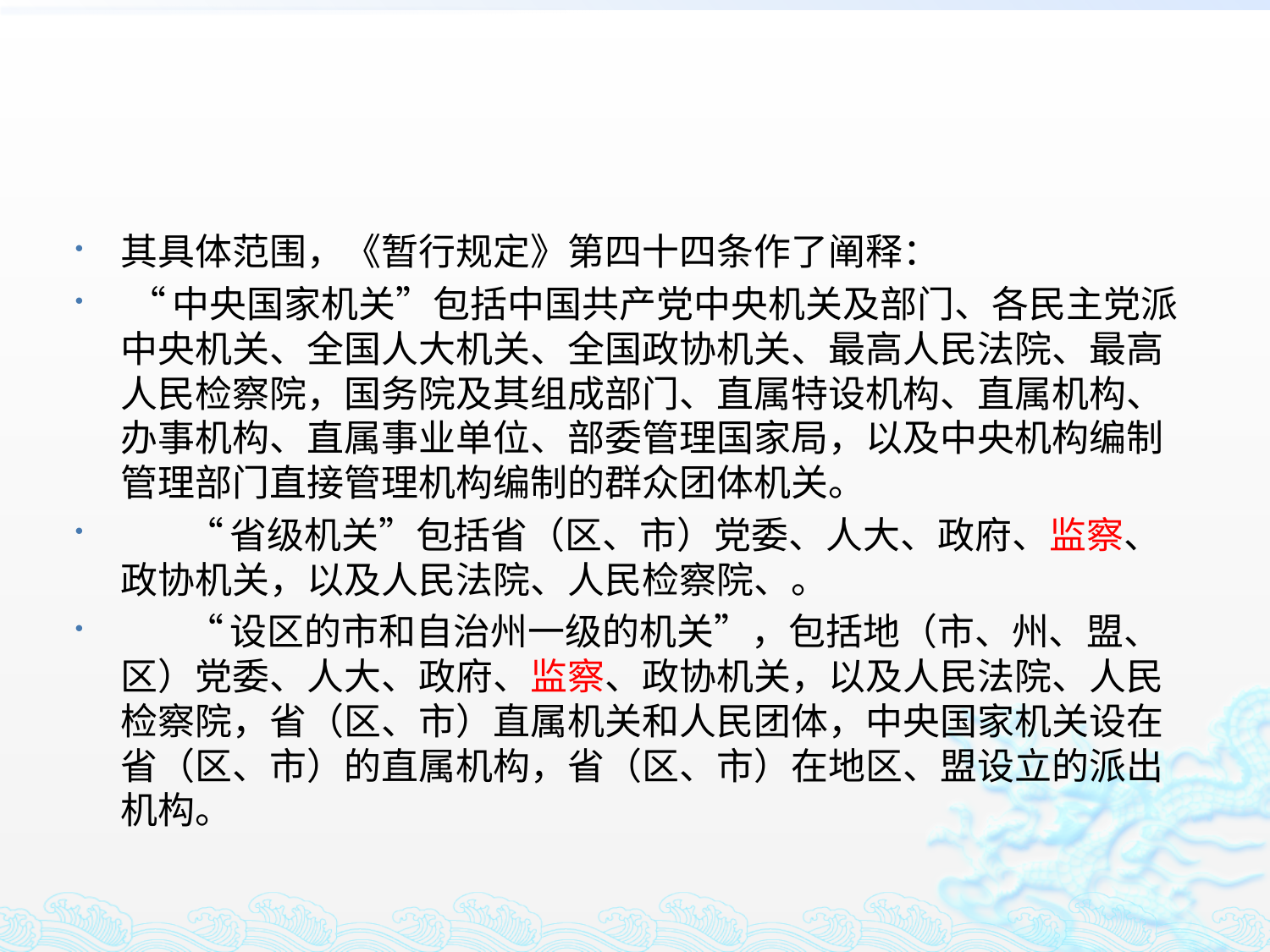

#
其具体范围，《暂行规定》第四十四条作了阐释：
 “中央国家机关”包括中国共产党中央机关及部门、各民主党派中央机关、全国人大机关、全国政协机关、最高人民法院、最高人民检察院，国务院及其组成部门、直属特设机构、直属机构、办事机构、直属事业单位、部委管理国家局，以及中央机构编制管理部门直接管理机构编制的群众团体机关。
        “省级机关”包括省（区、市）党委、人大、政府、监察、政协机关，以及人民法院、人民检察院、。
        “设区的市和自治州一级的机关”，包括地（市、州、盟、区）党委、人大、政府、监察、政协机关，以及人民法院、人民检察院，省（区、市）直属机关和人民团体，中央国家机关设在省（区、市）的直属机构，省（区、市）在地区、盟设立的派出机构。